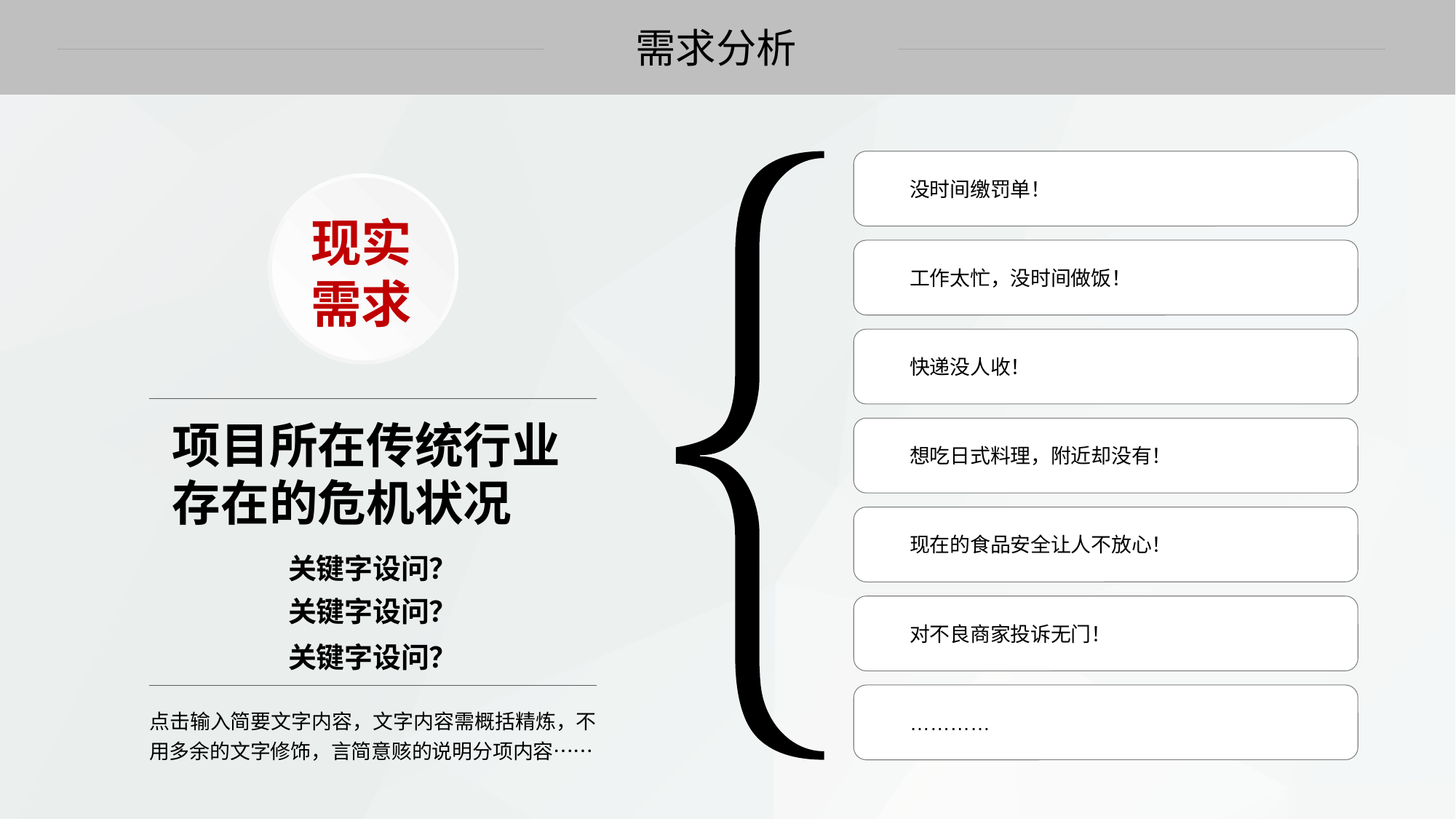

需求分析

没时间缴罚单！
现实
需求

工作太忙，没时间做饭！

快递没人收！
项目所在传统行业存在的危机状况

想吃日式料理，附近却没有！

现在的食品安全让人不放心！
关键字设问？
关键字设问？

对不良商家投诉无门！
关键字设问？

点击输入简要文字内容，文字内容需概括精炼，不用多余的文字修饰，言简意赅的说明分项内容……
…………